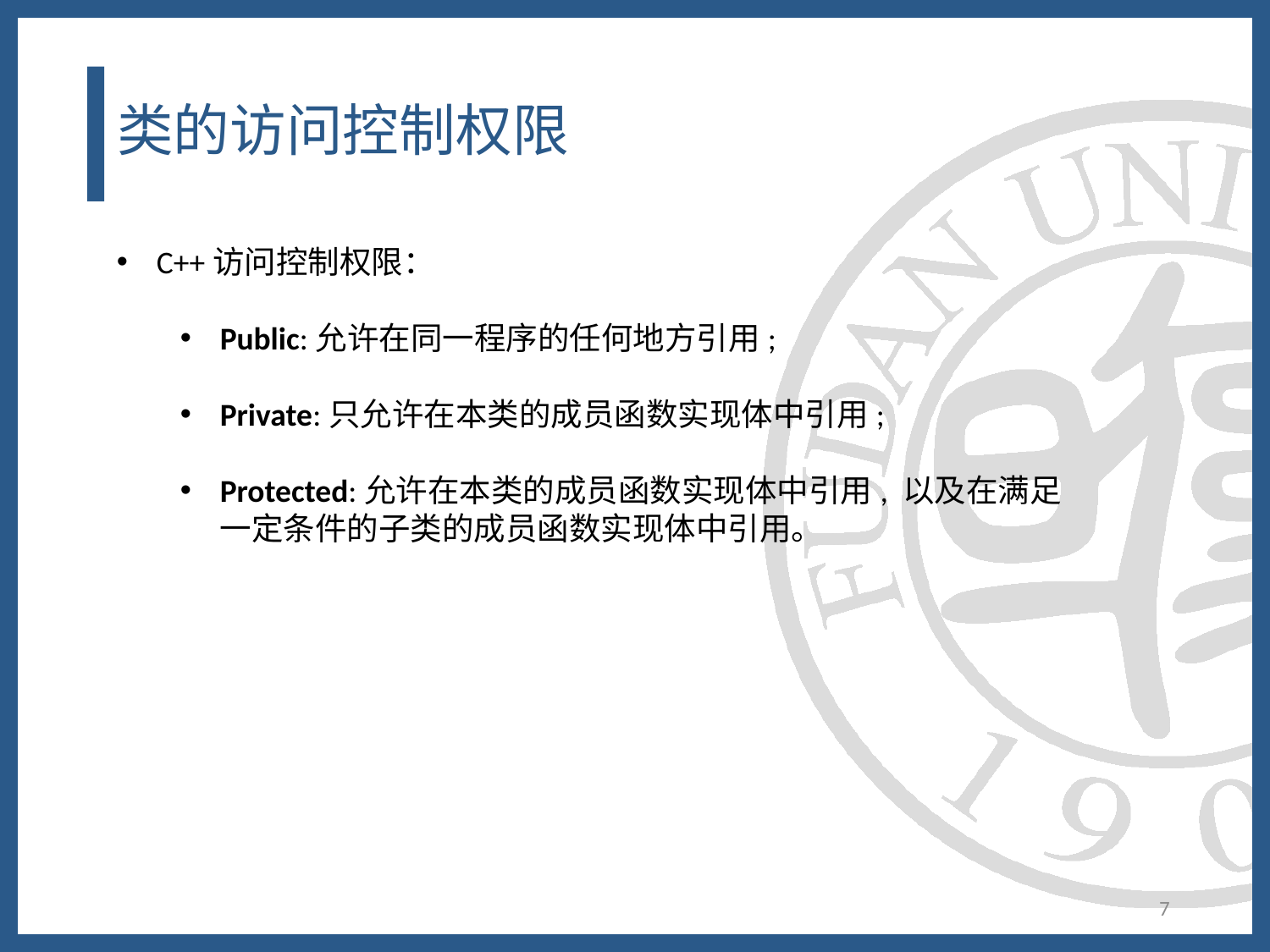

# 类的访问控制权限
C++访问控制权限：

Public:允许在同一程序的任何地方引用;

Private:只允许在本类的成员函数实现体中引用;

Protected:允许在本类的成员函数实现体中引用, 以及在满足一定条件的子类的成员函数实现体中引用。

7